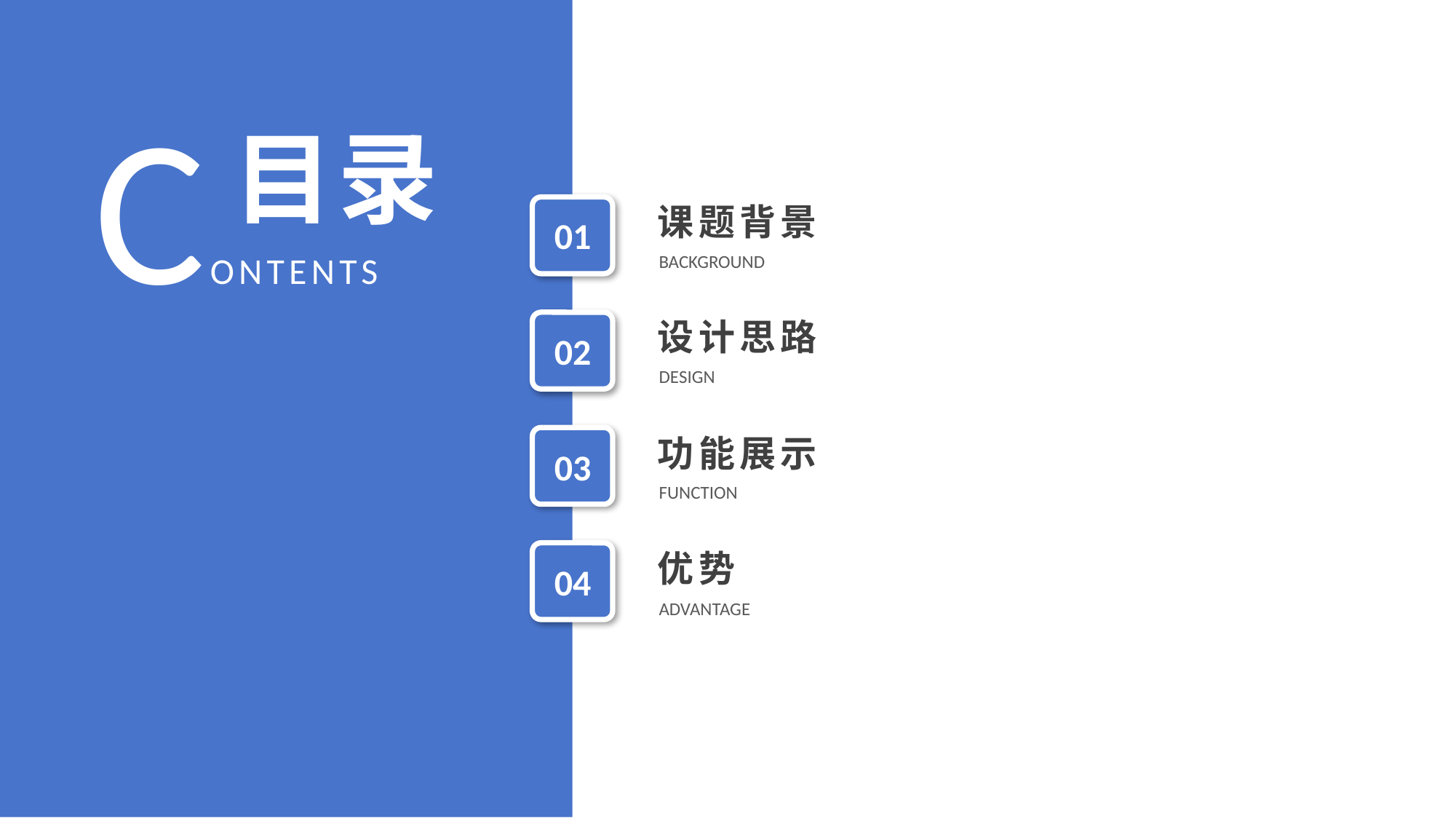

CONTENTS
目录
课题背景

01
BACKGROUND
设计思路

02
DESIGN
功能展示

03
FUNCTION
优势

04
ADVANTAGE